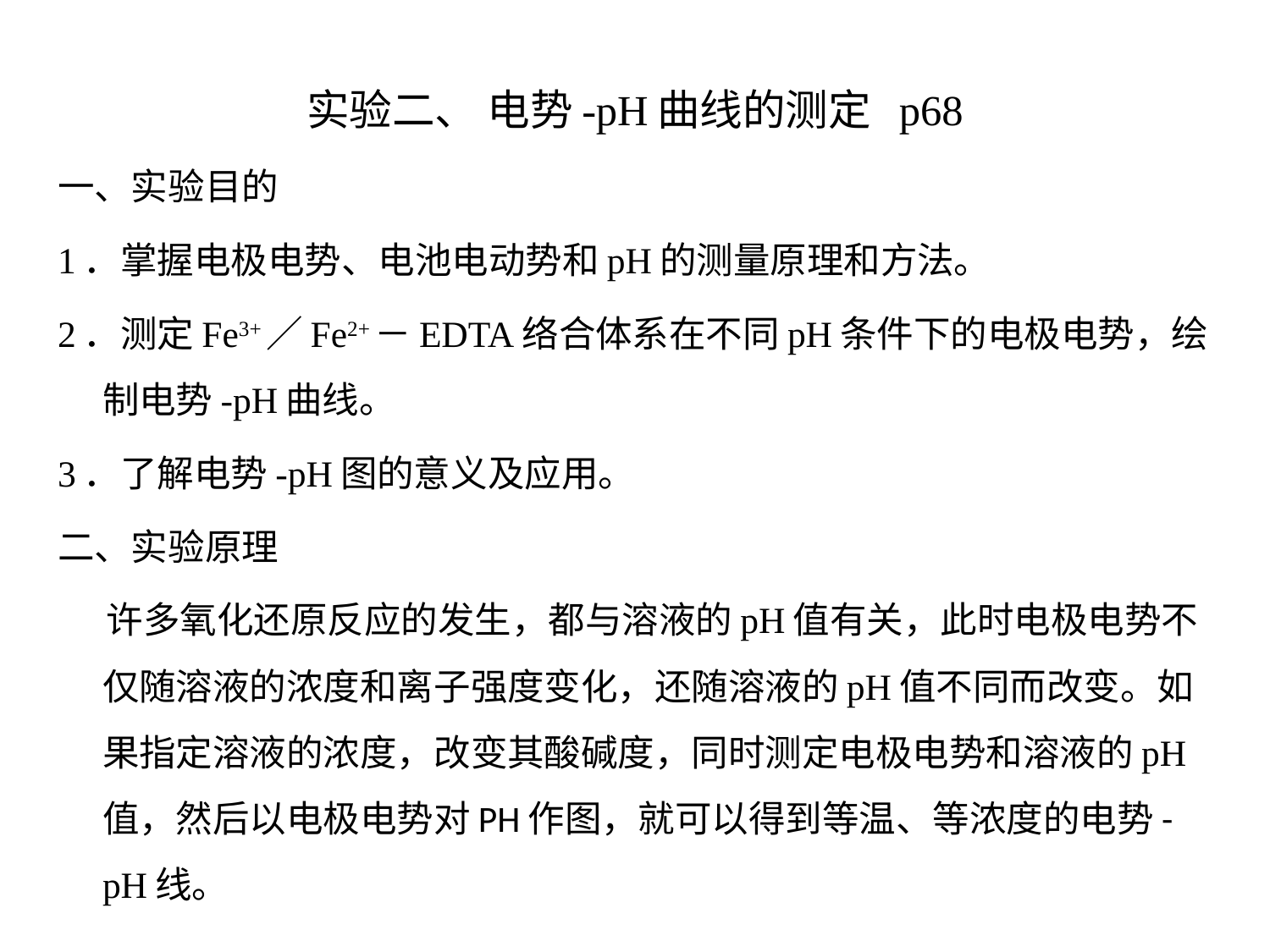

实验二、 电势-pH曲线的测定  p68
一、实验目的
1．掌握电极电势、电池电动势和pH的测量原理和方法。
2．测定Fe3+／Fe2+－EDTA络合体系在不同pH条件下的电极电势，绘制电势-pH曲线。
3．了解电势-pH图的意义及应用。
二、实验原理
     许多氧化还原反应的发生，都与溶液的pH值有关，此时电极电势不仅随溶液的浓度和离子强度变化，还随溶液的pH值不同而改变。如果指定溶液的浓度，改变其酸碱度，同时测定电极电势和溶液的pH值，然后以电极电势对PH作图，就可以得到等温、等浓度的电势-pH线。